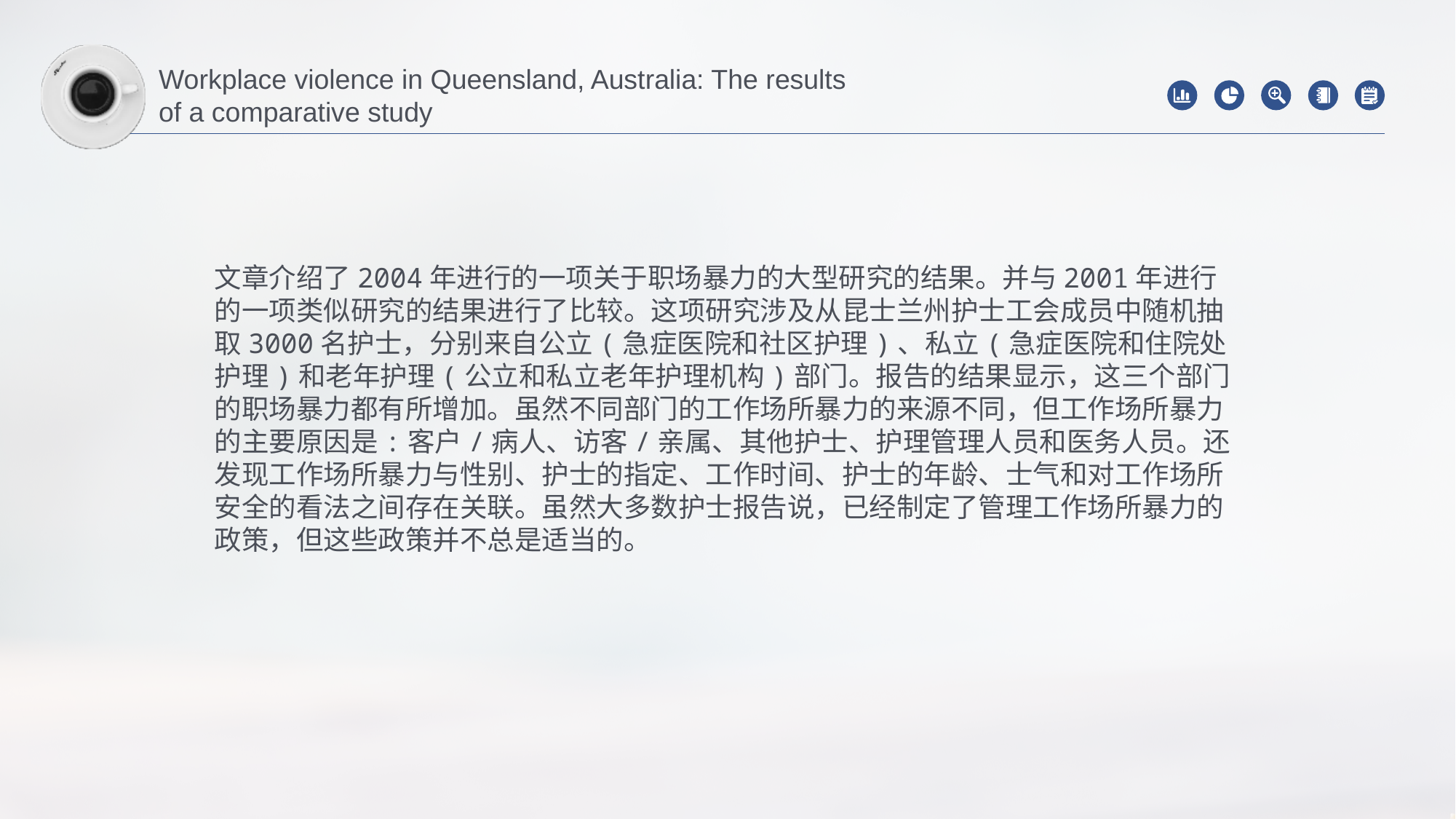

Workplace violence in Queensland, Australia: The results of a comparative study
文章介绍了2004年进行的一项关于职场暴力的大型研究的结果。并与2001年进行的一项类似研究的结果进行了比较。这项研究涉及从昆士兰州护士工会成员中随机抽取3000名护士，分别来自公立(急症医院和社区护理)、私立(急症医院和住院处护理)和老年护理(公立和私立老年护理机构)部门。报告的结果显示，这三个部门的职场暴力都有所增加。虽然不同部门的工作场所暴力的来源不同，但工作场所暴力的主要原因是:客户/病人、访客/亲属、其他护士、护理管理人员和医务人员。还发现工作场所暴力与性别、护士的指定、工作时间、护士的年龄、士气和对工作场所安全的看法之间存在关联。虽然大多数护士报告说，已经制定了管理工作场所暴力的政策，但这些政策并不总是适当的。